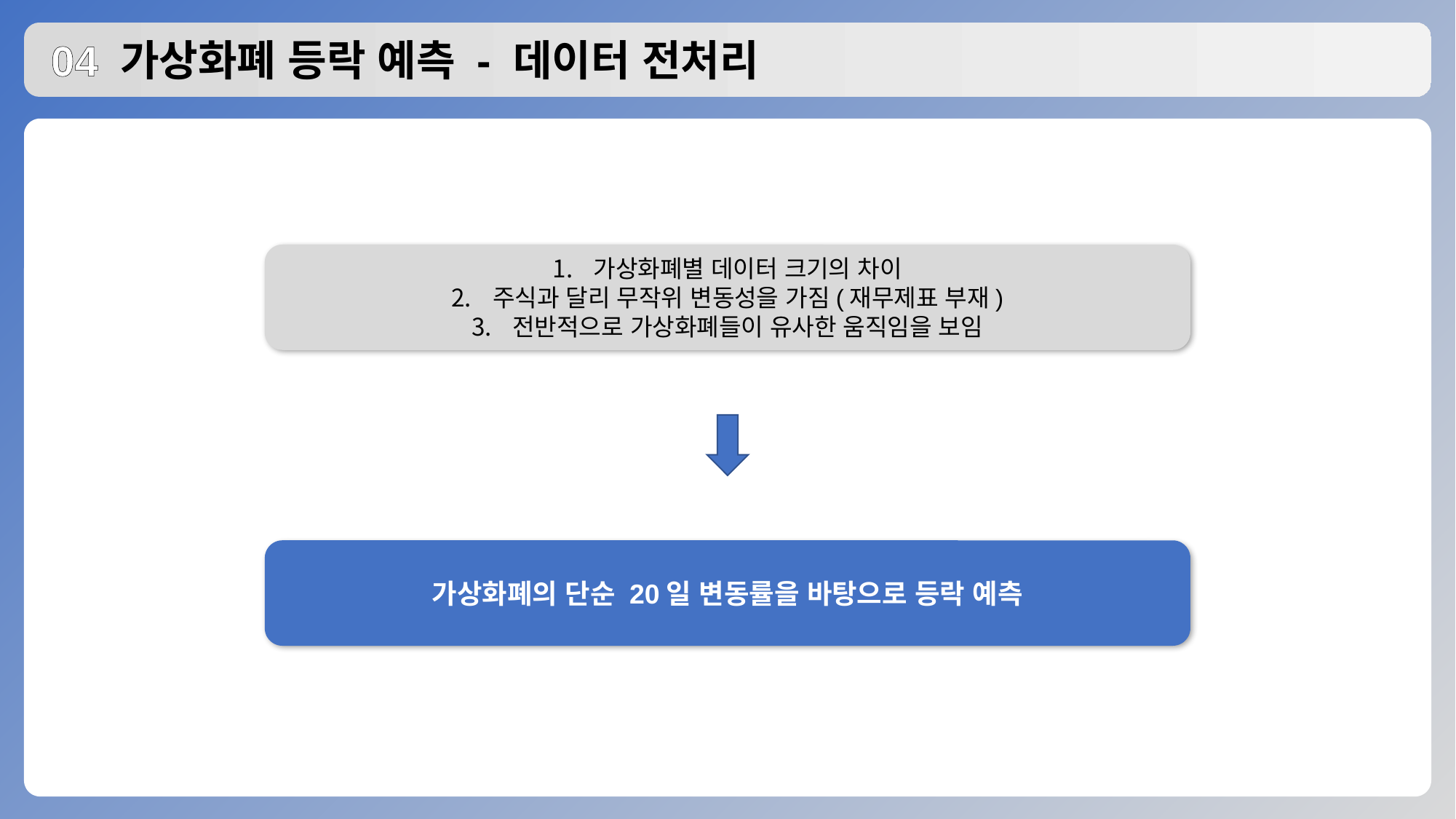

# 04 가상화폐 등락 예측 - 데이터 전처리
가상화폐별 데이터 크기의 차이
주식과 달리 무작위 변동성을 가짐(재무제표 부재)
전반적으로 가상화폐들이 유사한 움직임을 보임

가상화폐의 단순 20일 변동률을 바탕으로 등락 예측